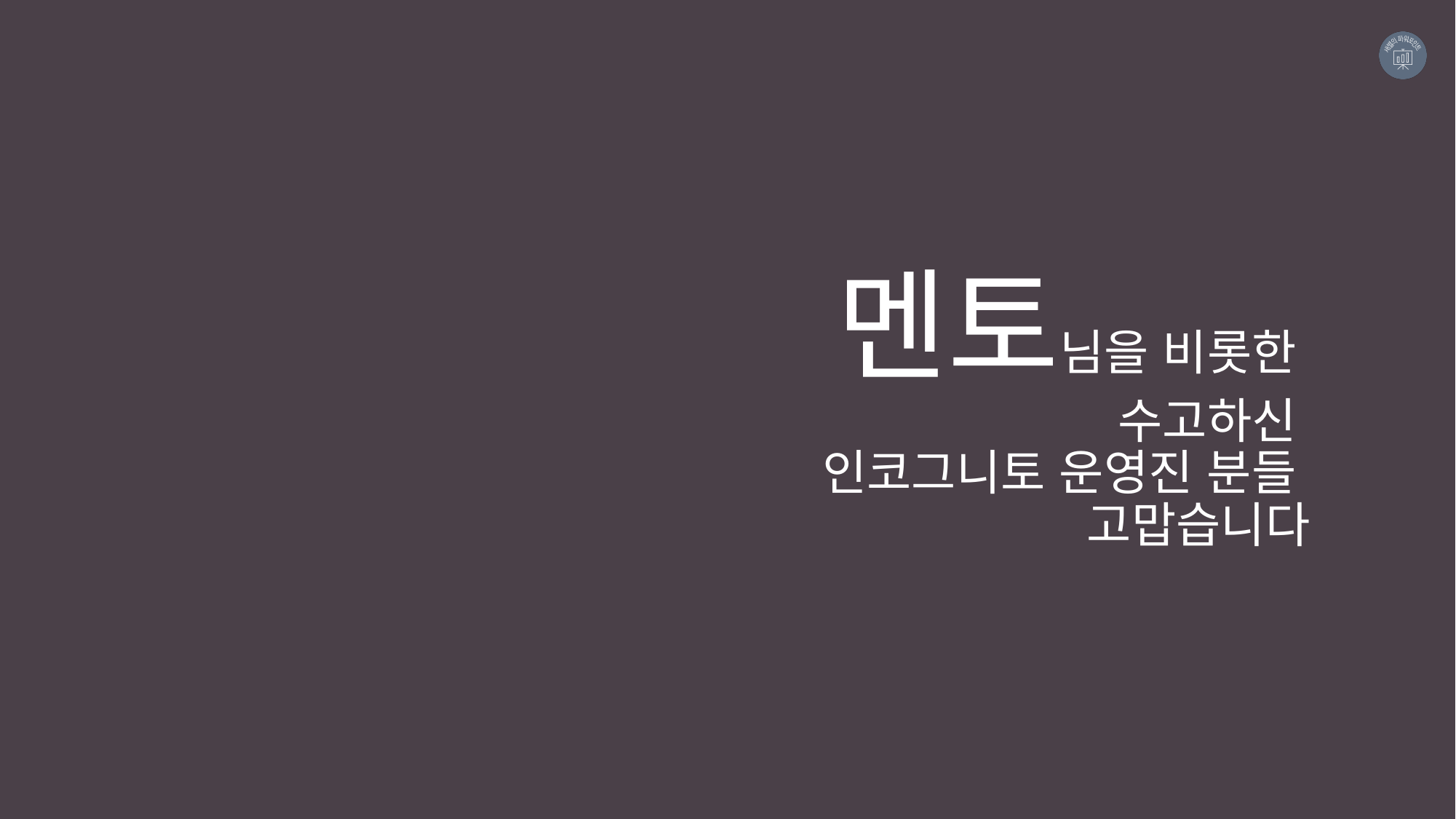

멘토님을 비롯한
수고하신
인코그니토 운영진 분들
고맙습니다